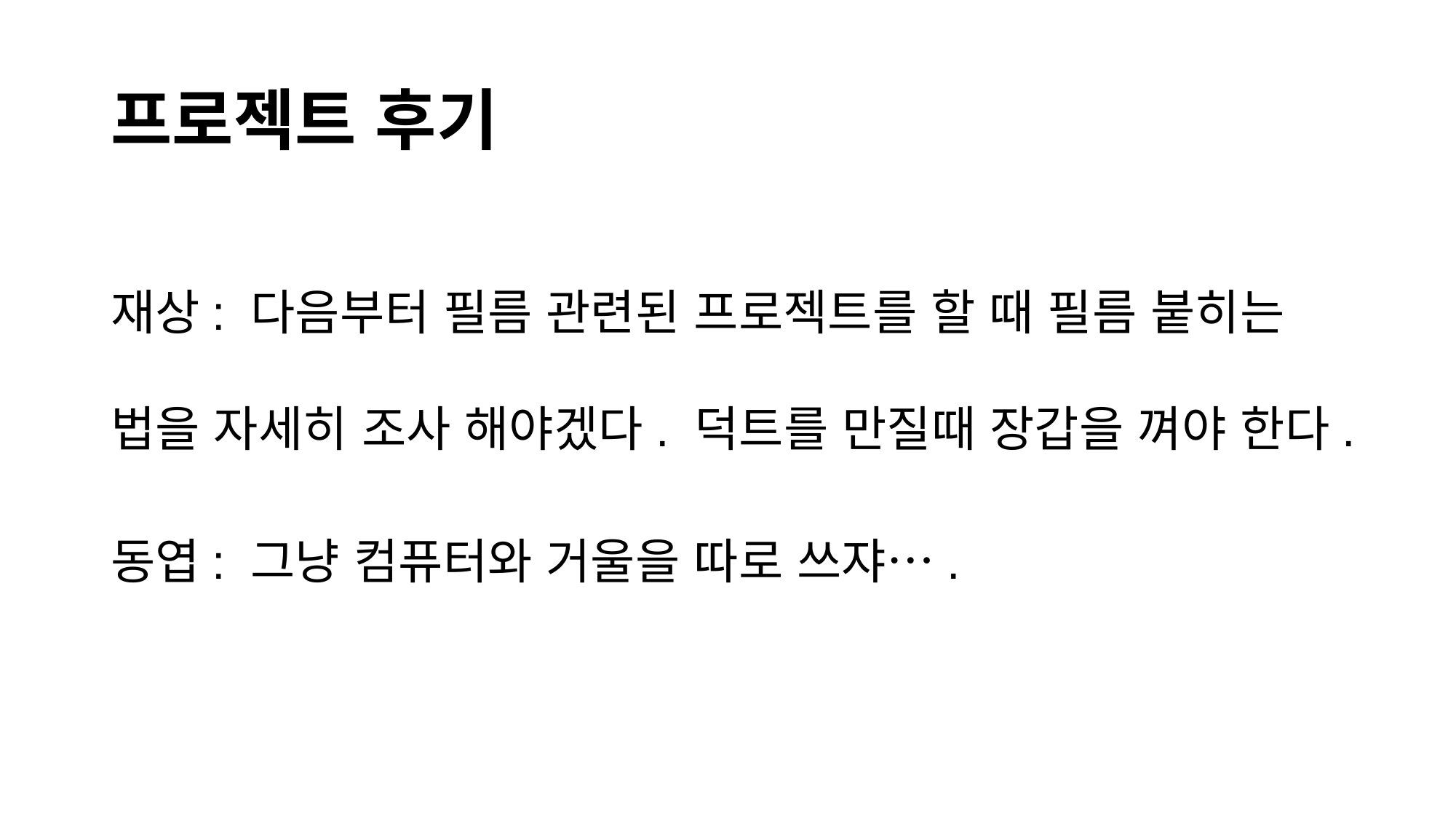

# 프로젝트 후기
재상: 다음부터 필름 관련된 프로젝트를 할 때 필름 붙히는 법을 자세히 조사 해야겠다. 덕트를 만질때 장갑을 껴야 한다.
동엽: 그냥 컴퓨터와 거울을 따로 쓰쟈….